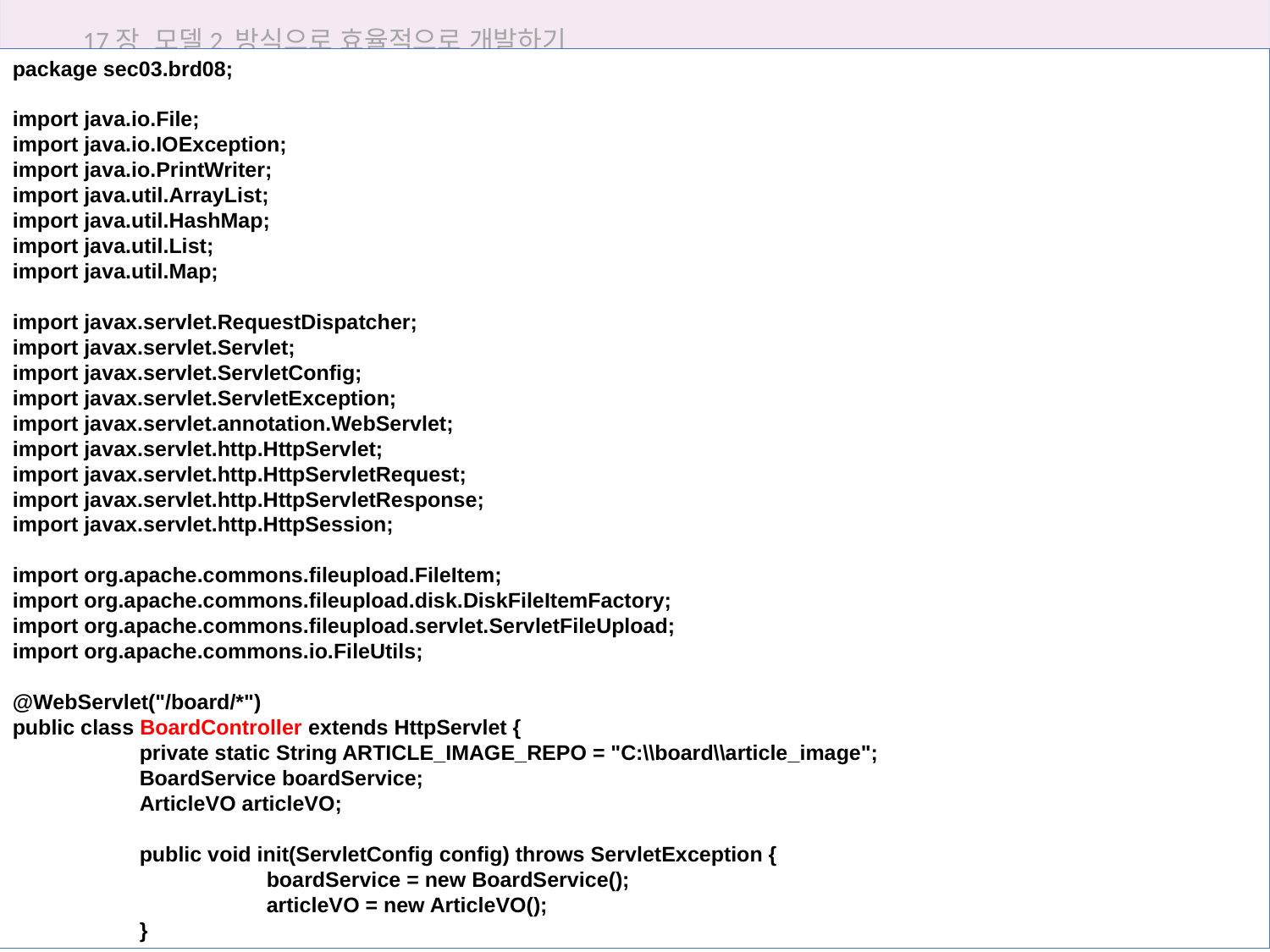

17장  모델2 방식으로 효율적으로 개발하기
package sec03.brd08;

import java.io.File;
import java.io.IOException;
import java.io.PrintWriter;
import java.util.ArrayList;
import java.util.HashMap;
import java.util.List;
import java.util.Map;

import javax.servlet.RequestDispatcher;
import javax.servlet.Servlet;
import javax.servlet.ServletConfig;
import javax.servlet.ServletException;
import javax.servlet.annotation.WebServlet;
import javax.servlet.http.HttpServlet;
import javax.servlet.http.HttpServletRequest;
import javax.servlet.http.HttpServletResponse;
import javax.servlet.http.HttpSession;

import org.apache.commons.fileupload.FileItem;
import org.apache.commons.fileupload.disk.DiskFileItemFactory;
import org.apache.commons.fileupload.servlet.ServletFileUpload;
import org.apache.commons.io.FileUtils;

@WebServlet("/board/*")
public class BoardController extends HttpServlet {
	private static String ARTICLE_IMAGE_REPO = "C:\\board\\article_image";
	BoardService boardService;
	ArticleVO articleVO;

	public void init(ServletConfig config) throws ServletException {
		boardService = new BoardService();
		articleVO = new ArticleVO();
	}